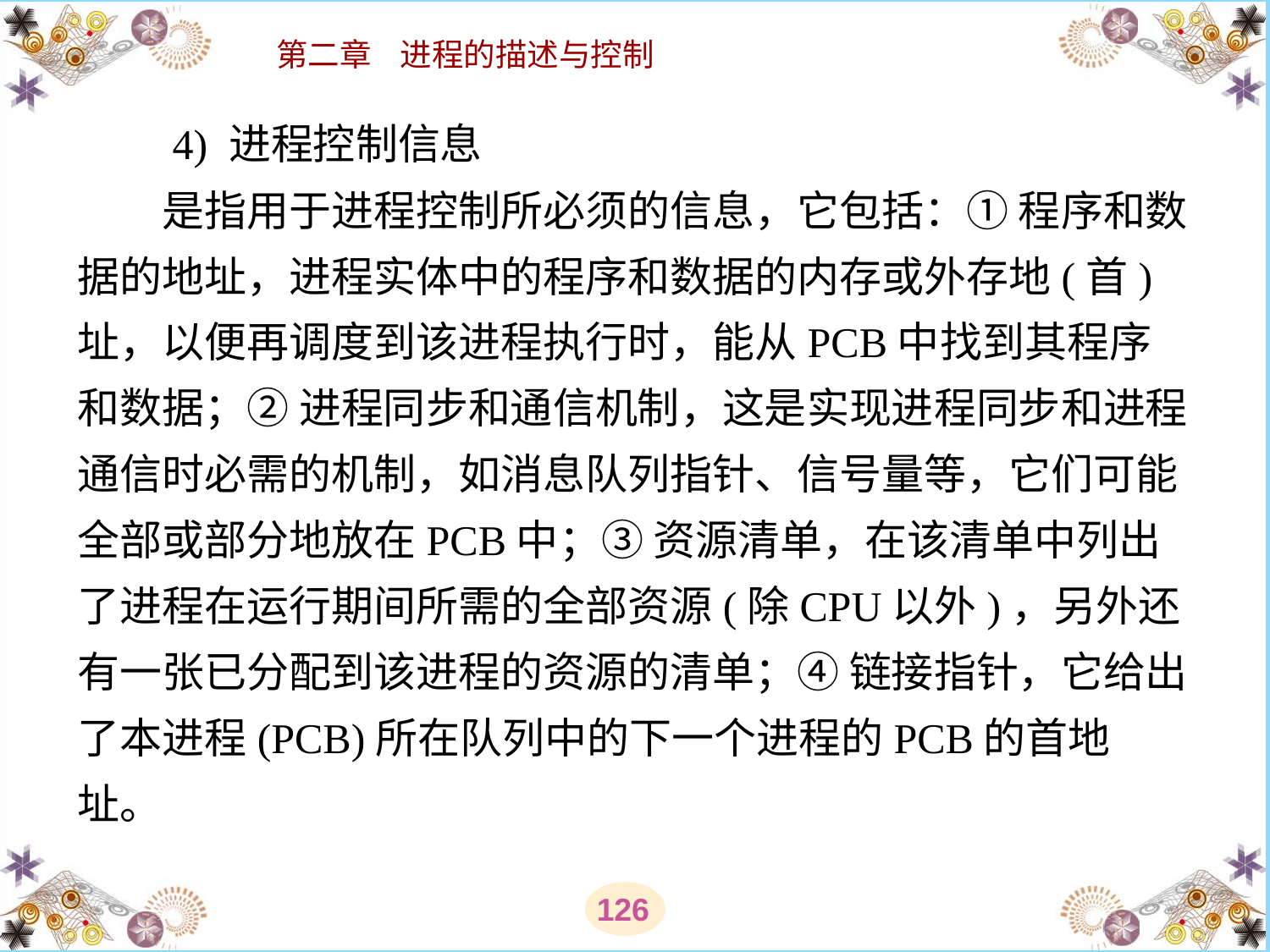

# 4) 进程控制信息 　　是指用于进程控制所必须的信息，它包括：① 程序和数据的地址，进程实体中的程序和数据的内存或外存地(首)址，以便再调度到该进程执行时，能从PCB中找到其程序和数据；② 进程同步和通信机制，这是实现进程同步和进程通信时必需的机制，如消息队列指针、信号量等，它们可能全部或部分地放在PCB中；③ 资源清单，在该清单中列出了进程在运行期间所需的全部资源(除CPU以外)，另外还有一张已分配到该进程的资源的清单；④ 链接指针，它给出了本进程(PCB)所在队列中的下一个进程的PCB的首地址。